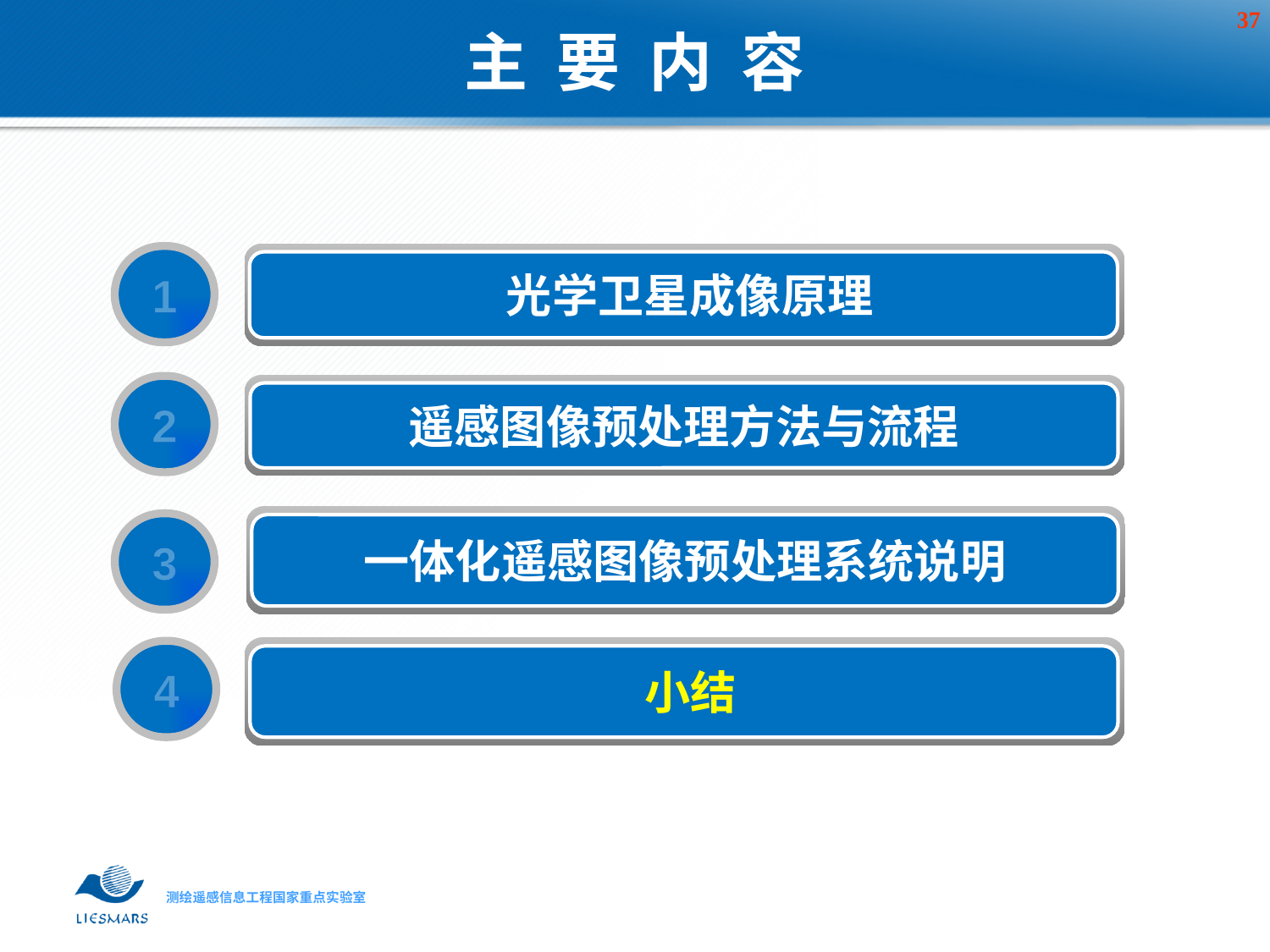

主  要  内  容

光学卫星成像原理
1

遥感图像预处理方法与流程
2

一体化遥感图像预处理系统说明
3

小结
4